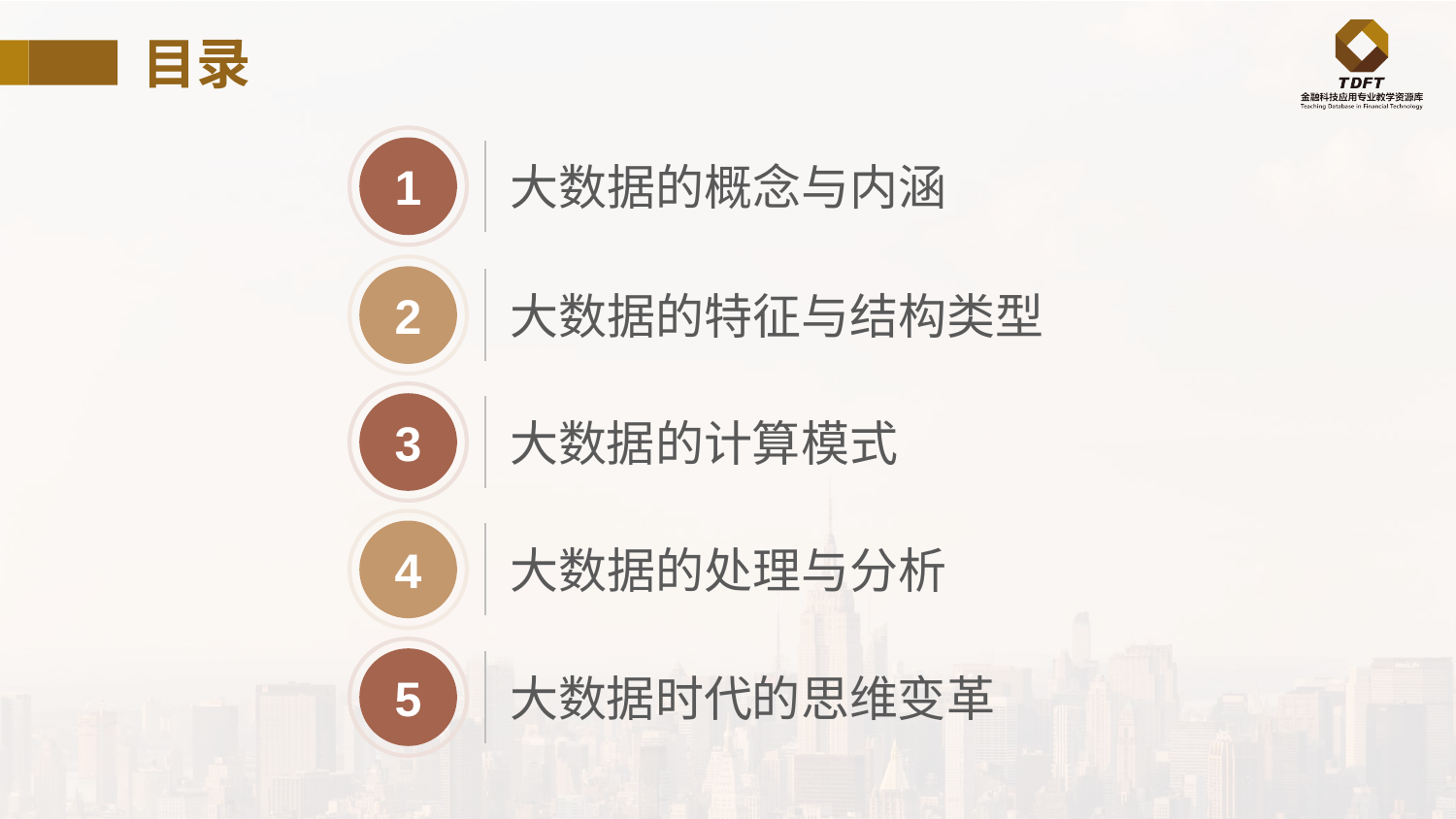

目录

1
大数据的概念与内涵

2
大数据的特征与结构类型

3
大数据的计算模式

4
大数据的处理与分析

5
大数据时代的思维变革